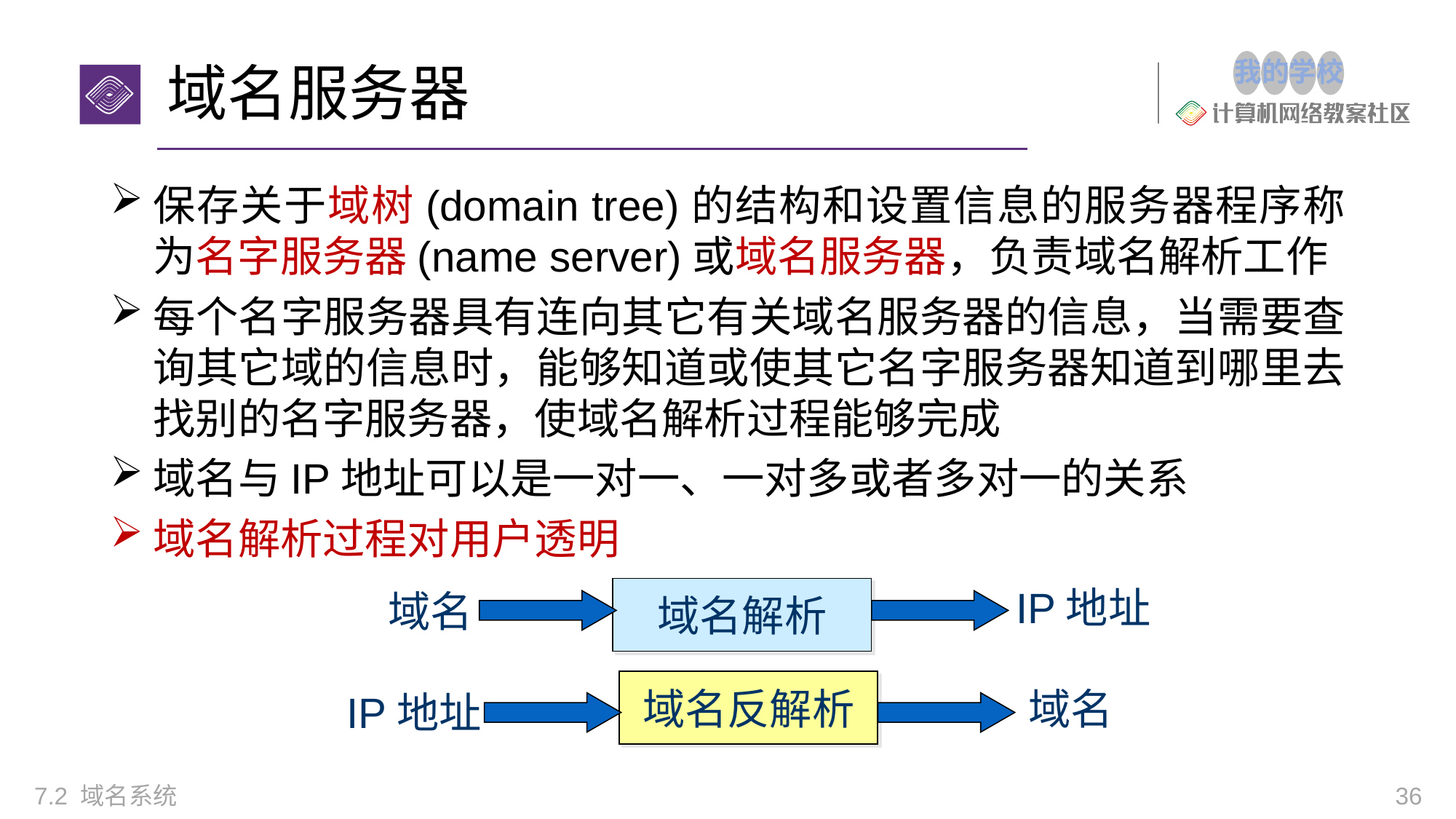

# 域名服务器
保存关于域树(domain tree)的结构和设置信息的服务器程序称为名字服务器(name server)或域名服务器，负责域名解析工作
每个名字服务器具有连向其它有关域名服务器的信息，当需要查询其它域的信息时，能够知道或使其它名字服务器知道到哪里去找别的名字服务器，使域名解析过程能够完成
域名与IP地址可以是一对一、一对多或者多对一的关系
域名解析过程对用户透明
IP地址
域名解析
域名

域名反解析
域名
IP地址

7.2 域名系统
36